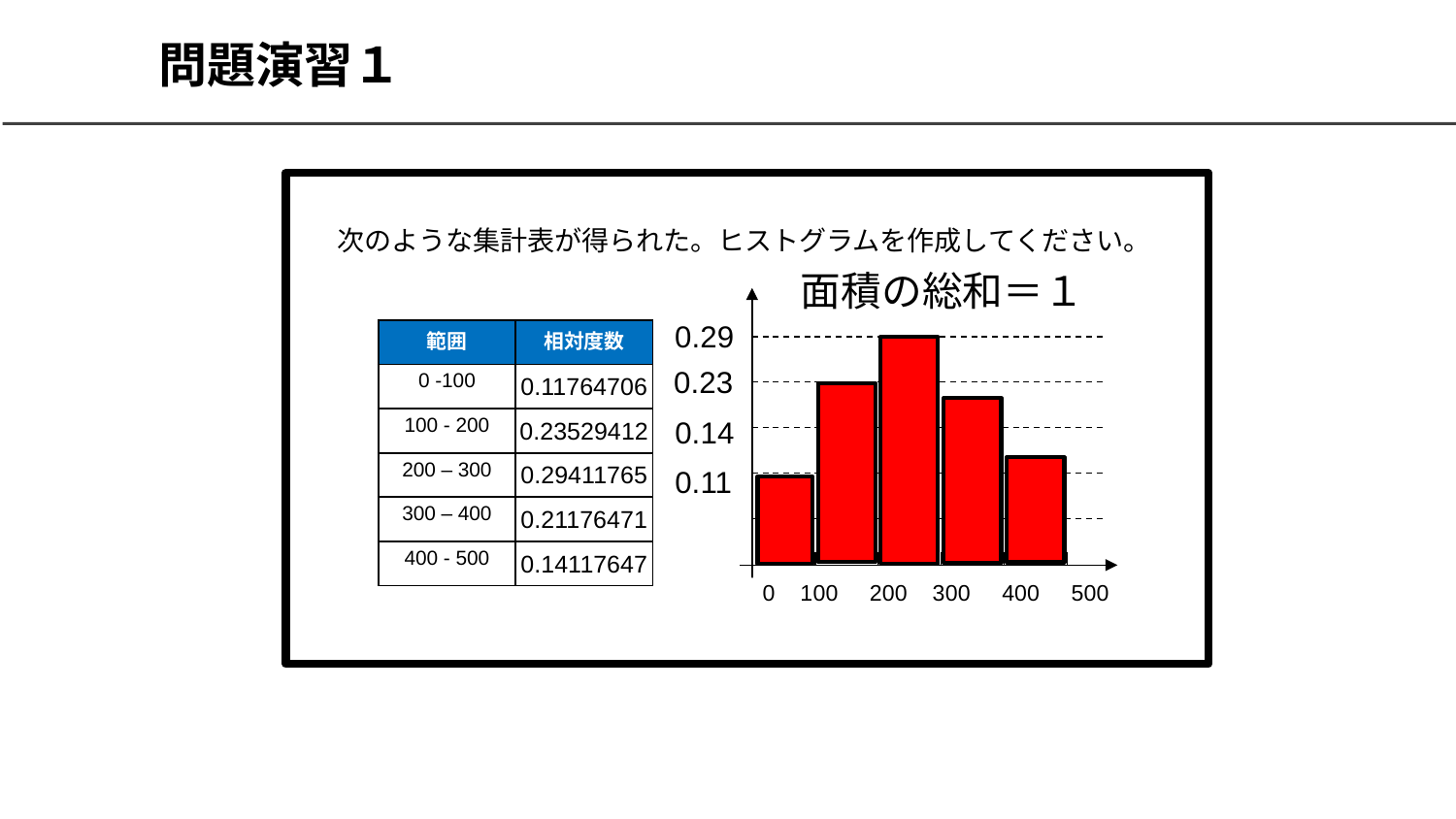

# 問題演習１

次のような集計表が得られた。ヒストグラムを作成してください。
面積の総和＝１

0.29
| 範囲 | 相対度数 |
| --- | --- |
| 0 -100 | 0.11764706 |
| 100 - 200 | 0.23529412 |
| 200 – 300 | 0.29411765 |
| 300 – 400 | 0.21176471 |
| 400 - 500 | 0.14117647 |

0.23

0.14
0.11

　0    100     200    300     400     500